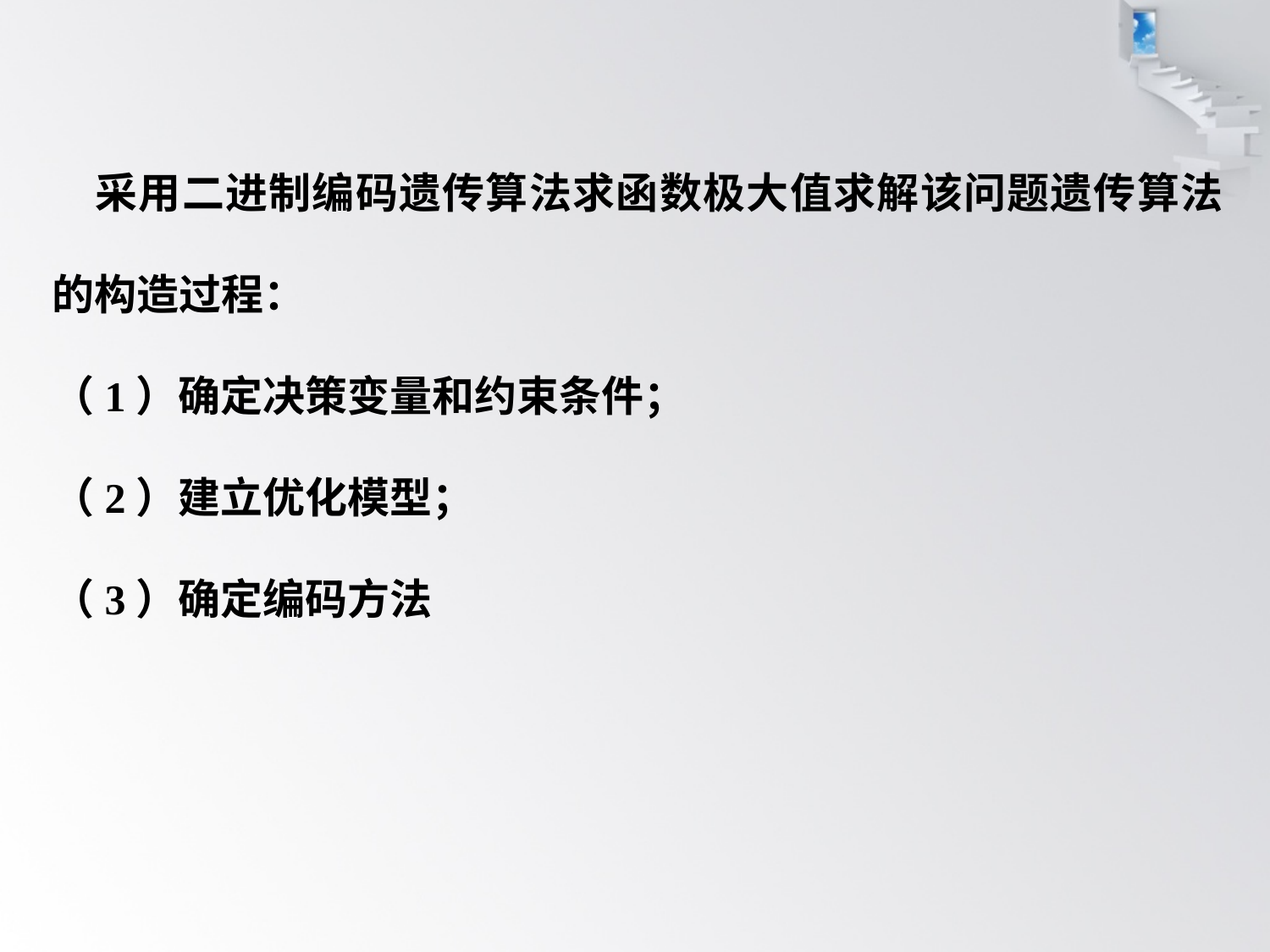

采用二进制编码遗传算法求函数极大值求解该问题遗传算法的构造过程：
（1）确定决策变量和约束条件；
（2）建立优化模型；
（3）确定编码方法